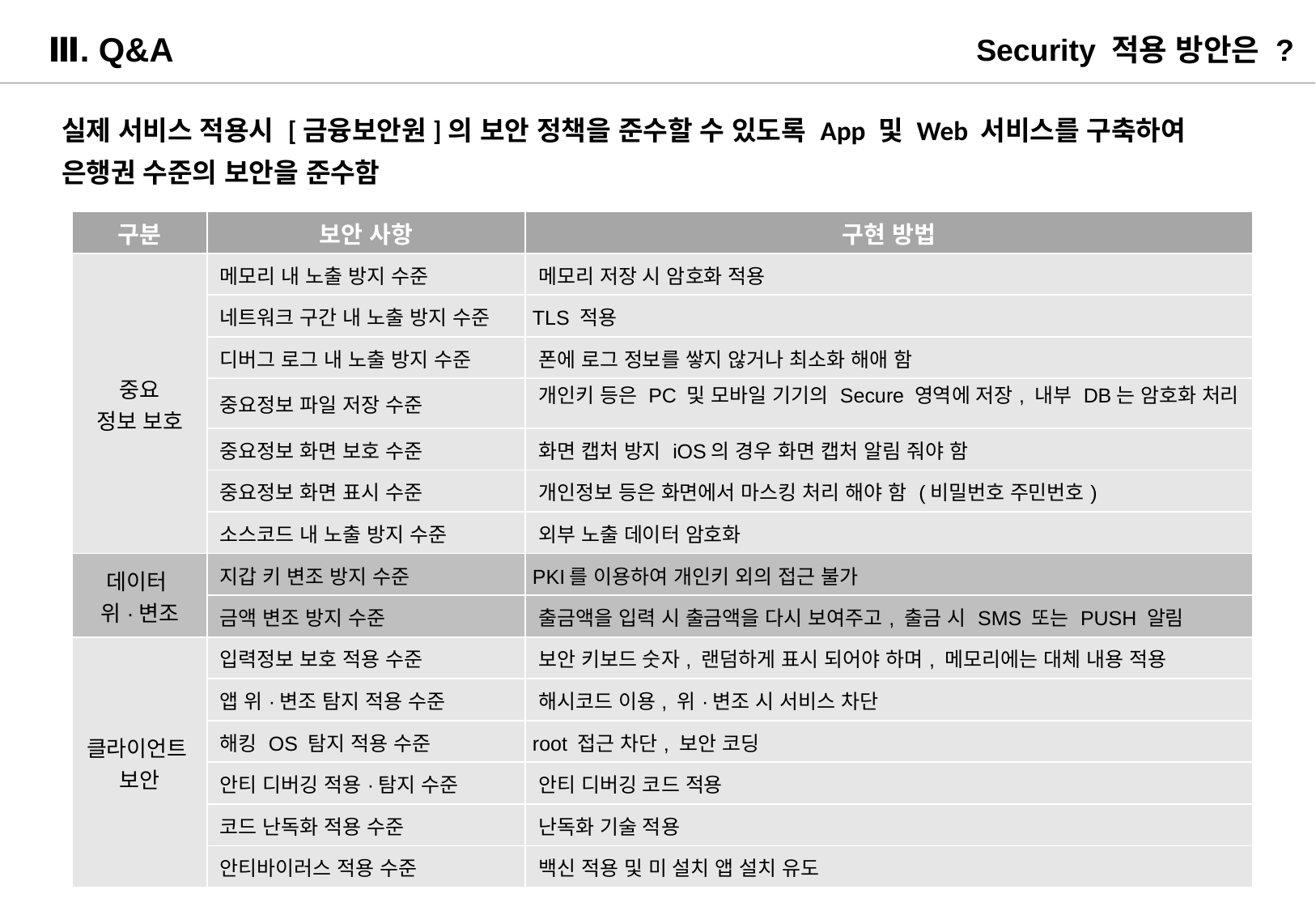

Ⅲ. Q&A
Security 적용 방안은 ?
실제 서비스 적용시 [금융보안원]의 보안 정책을 준수할 수 있도록 App 및 Web 서비스를 구축하여
은행권 수준의 보안을 준수함
| 구분 | 보안 사항 | 구현 방법 |
| --- | --- | --- |
| 중요 정보 보호 | 메모리 내 노출 방지 수준 | 메모리 저장 시 암호화 적용 |
|  | 네트워크 구간 내 노출 방지 수준 | TLS 적용 |
|  | 디버그 로그 내 노출 방지 수준 | 폰에 로그 정보를 쌓지 않거나 최소화 해애 함 |
|  | 중요정보 파일 저장 수준 | 개인키 등은 PC 및 모바일 기기의 Secure 영역에 저장, 내부 DB는 암호화 처리 |
|  | 중요정보 화면 보호 수준 | 화면 캡처 방지 iOS의 경우 화면 캡처 알림 줘야 함 |
|  | 중요정보 화면 표시 수준 | 개인정보 등은 화면에서 마스킹 처리 해야 함 (비밀번호 주민번호) |
|  | 소스코드 내 노출 방지 수준 | 외부 노출 데이터 암호화 |
| 데이터 위·변조 | 지갑 키 변조 방지 수준 | PKI를 이용하여 개인키 외의 접근 불가 |
|  | 금액 변조 방지 수준 | 출금액을 입력 시 출금액을 다시 보여주고, 출금 시 SMS 또는 PUSH 알림 |
| 클라이언트 보안 | 입력정보 보호 적용 수준 | 보안 키보드 숫자, 랜덤하게 표시 되어야 하며, 메모리에는 대체 내용 적용 |
|  | 앱 위·변조 탐지 적용 수준 | 해시코드 이용, 위·변조 시 서비스 차단 |
|  | 해킹 OS 탐지 적용 수준 | root 접근 차단, 보안 코딩 |
|  | 안티 디버깅 적용·탐지 수준 | 안티 디버깅 코드 적용 |
|  | 코드 난독화 적용 수준 | 난독화 기술 적용 |
|  | 안티바이러스 적용 수준 | 백신 적용 및 미 설치 앱 설치 유도 |